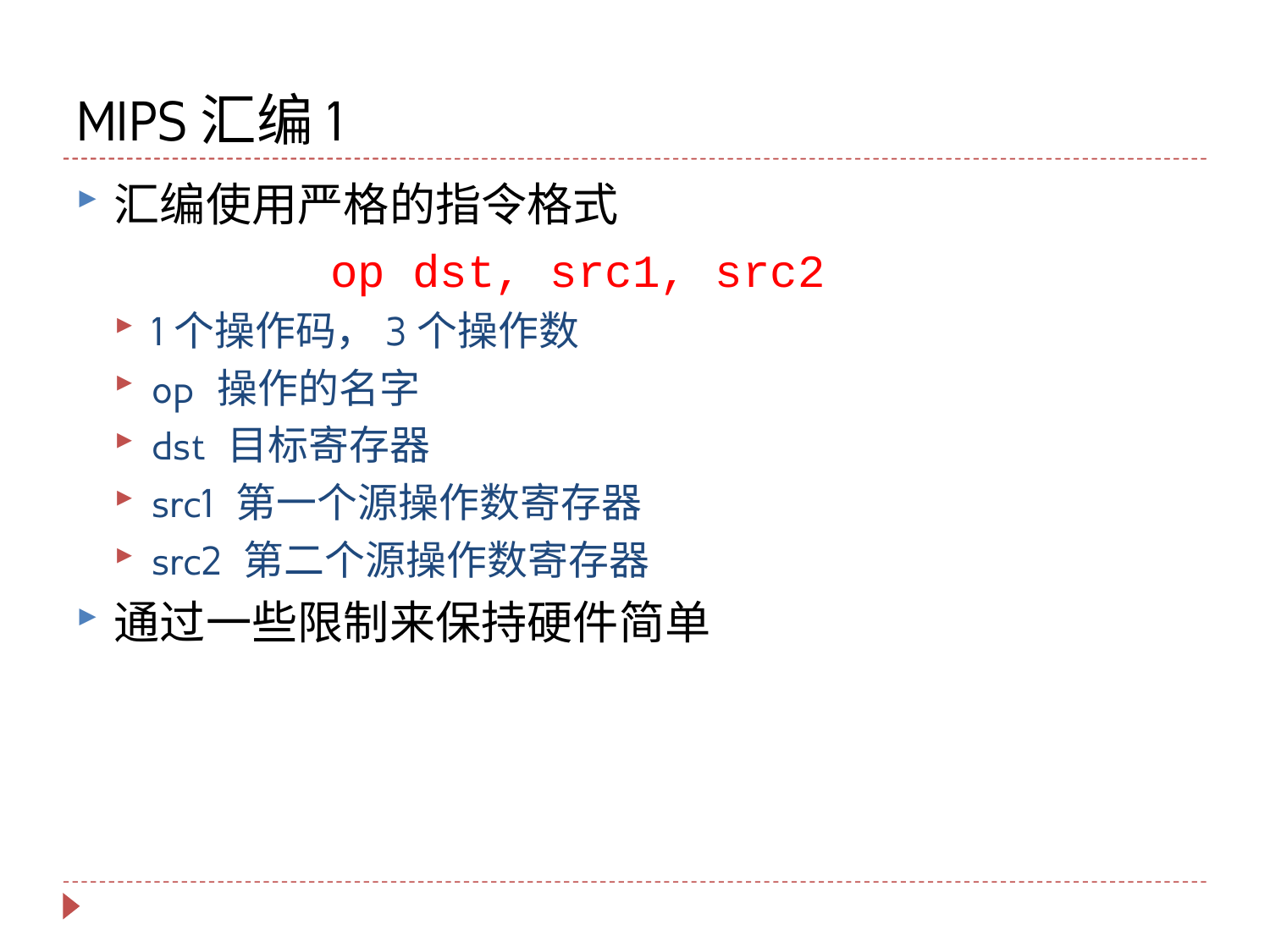

# MIPS汇编1
汇编使用严格的指令格式
		op dst, src1, src2
1个操作码，3个操作数
op 操作的名字
dst 目标寄存器
src1 第一个源操作数寄存器
src2 第二个源操作数寄存器
通过一些限制来保持硬件简单